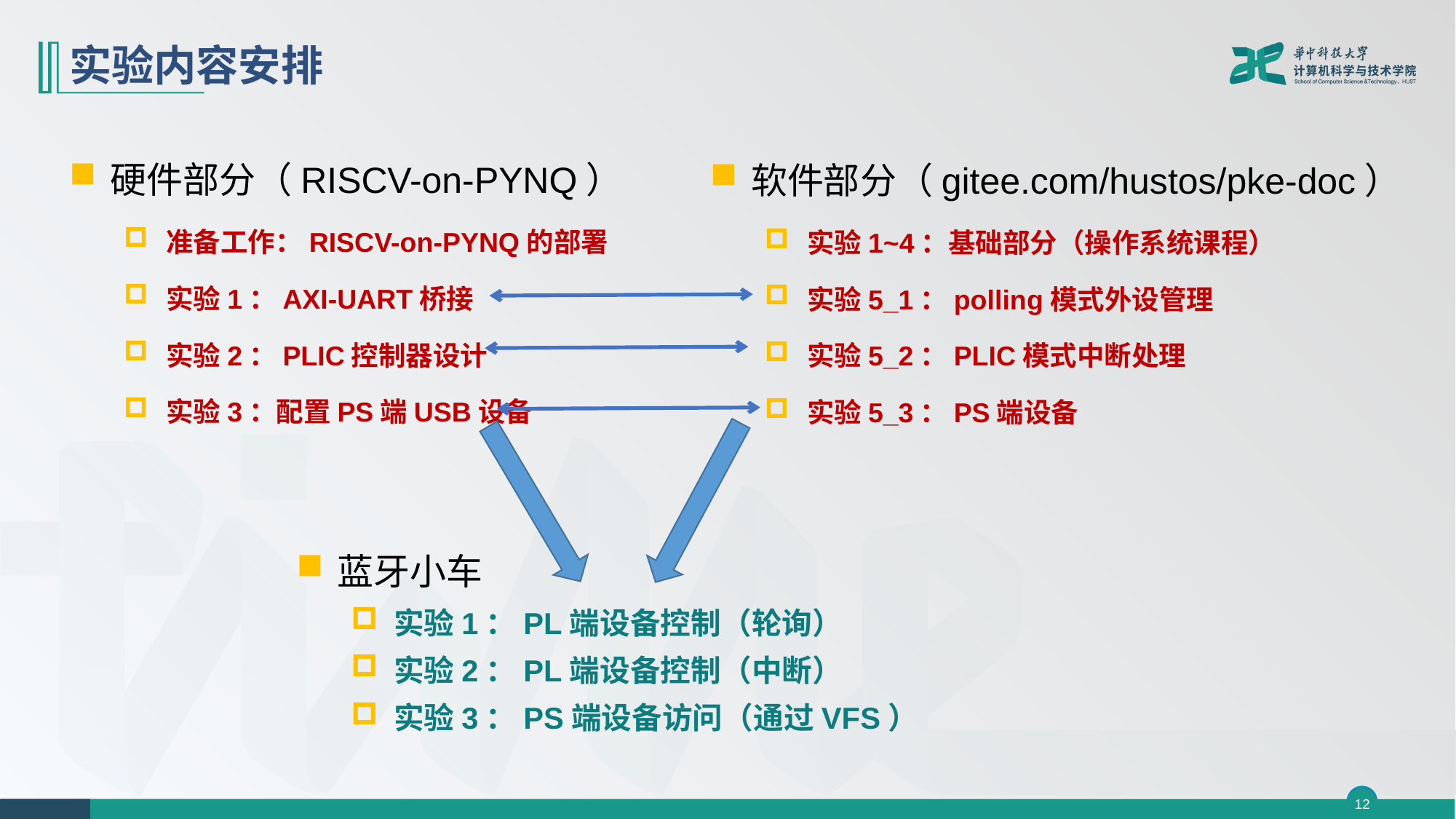

# 实验内容安排
硬件部分（RISCV-on-PYNQ）
准备工作：RISCV-on-PYNQ的部署
实验1：AXI-UART桥接
实验2：PLIC控制器设计
实验3：配置PS端USB设备

软件部分（gitee.com/hustos/pke-doc）
实验1~4：基础部分（操作系统课程）
实验5_1：polling模式外设管理
实验5_2：PLIC模式中断处理
实验5_3：PS端设备

蓝牙小车
实验1：PL端设备控制（轮询）
实验2：PL端设备控制（中断）
实验3：PS端设备访问（通过VFS）